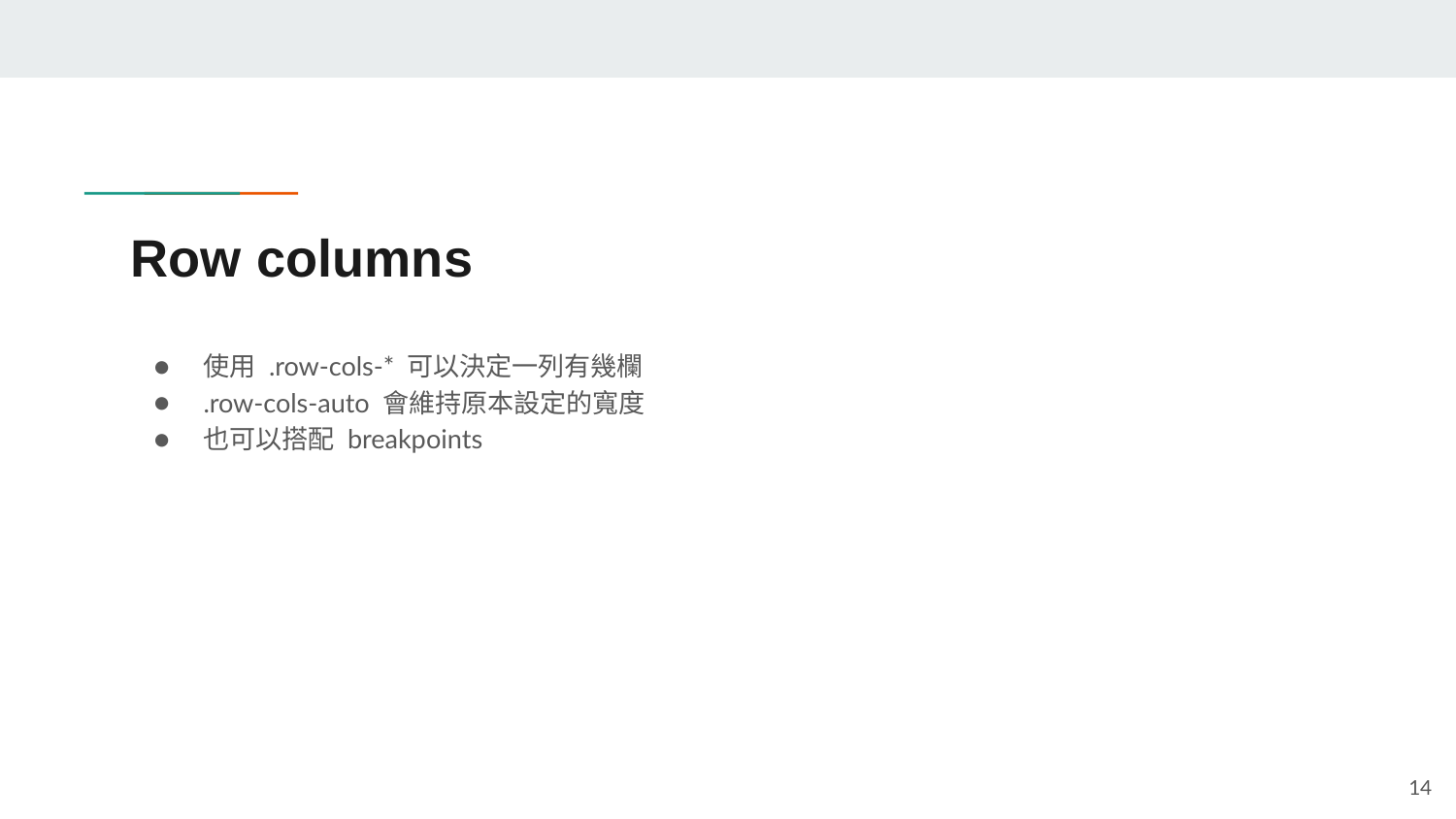

# Row columns
使用 .row-cols-* 可以決定一列有幾欄
.row-cols-auto 會維持原本設定的寬度
也可以搭配 breakpoints
14